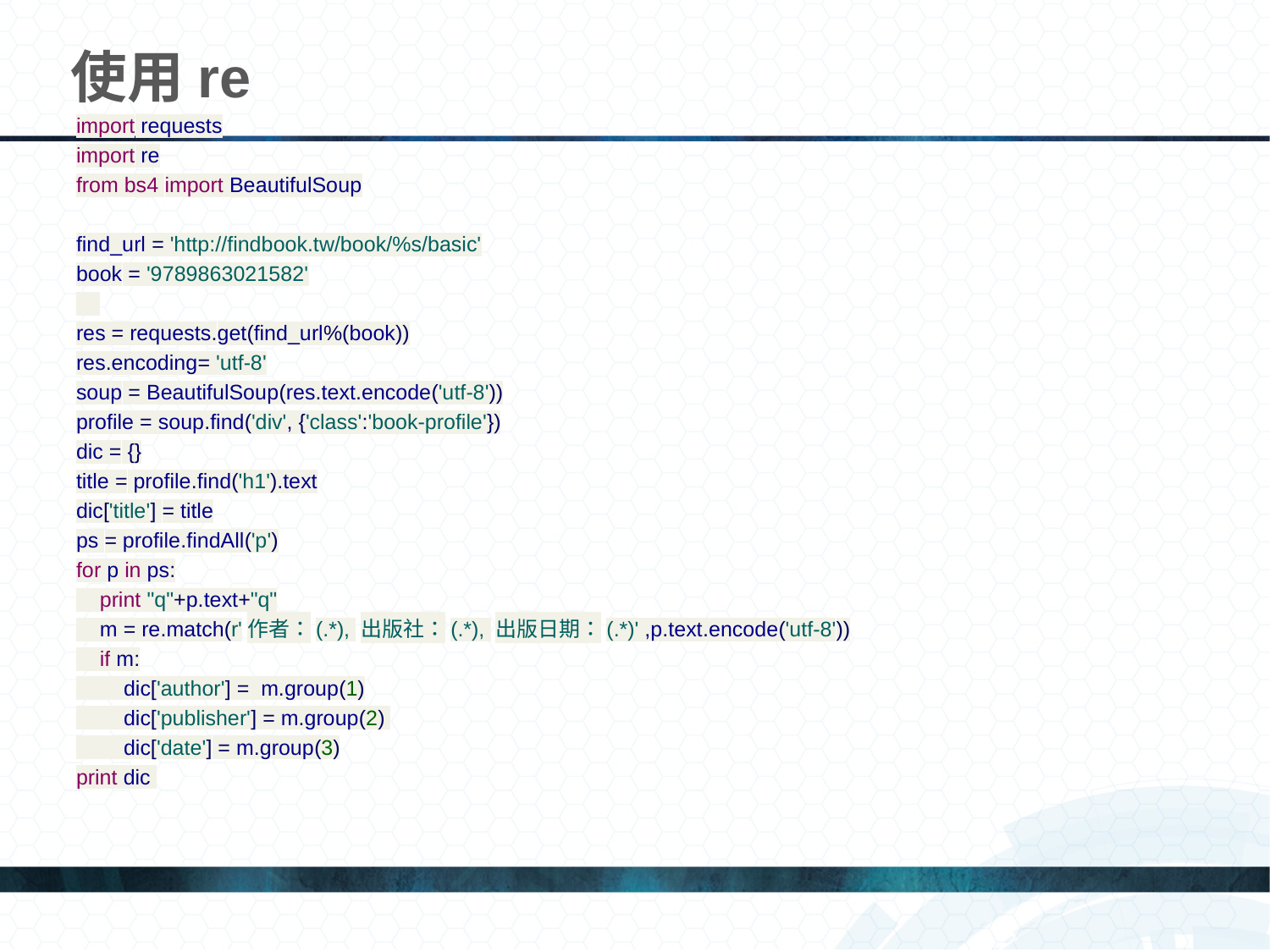

# 使用re
import requests
import re
from bs4 import BeautifulSoup

find_url = 'http://findbook.tw/book/%s/basic'
book = '9789863021582'

res = requests.get(find_url%(book))
res.encoding= 'utf-8'
soup = BeautifulSoup(res.text.encode('utf-8'))
profile = soup.find('div', {'class':'book-profile'})
dic = {}
title = profile.find('h1').text
dic['title'] = title
ps = profile.findAll('p')
for p in ps:
    print "q"+p.text+"q"
    m = re.match(r'作者：(.*), 出版社：(.*), 出版日期：(.*)' ,p.text.encode('utf-8'))
    if m:
        dic['author'] =  m.group(1)
        dic['publisher'] = m.group(2)
        dic['date'] = m.group(3)
print dic